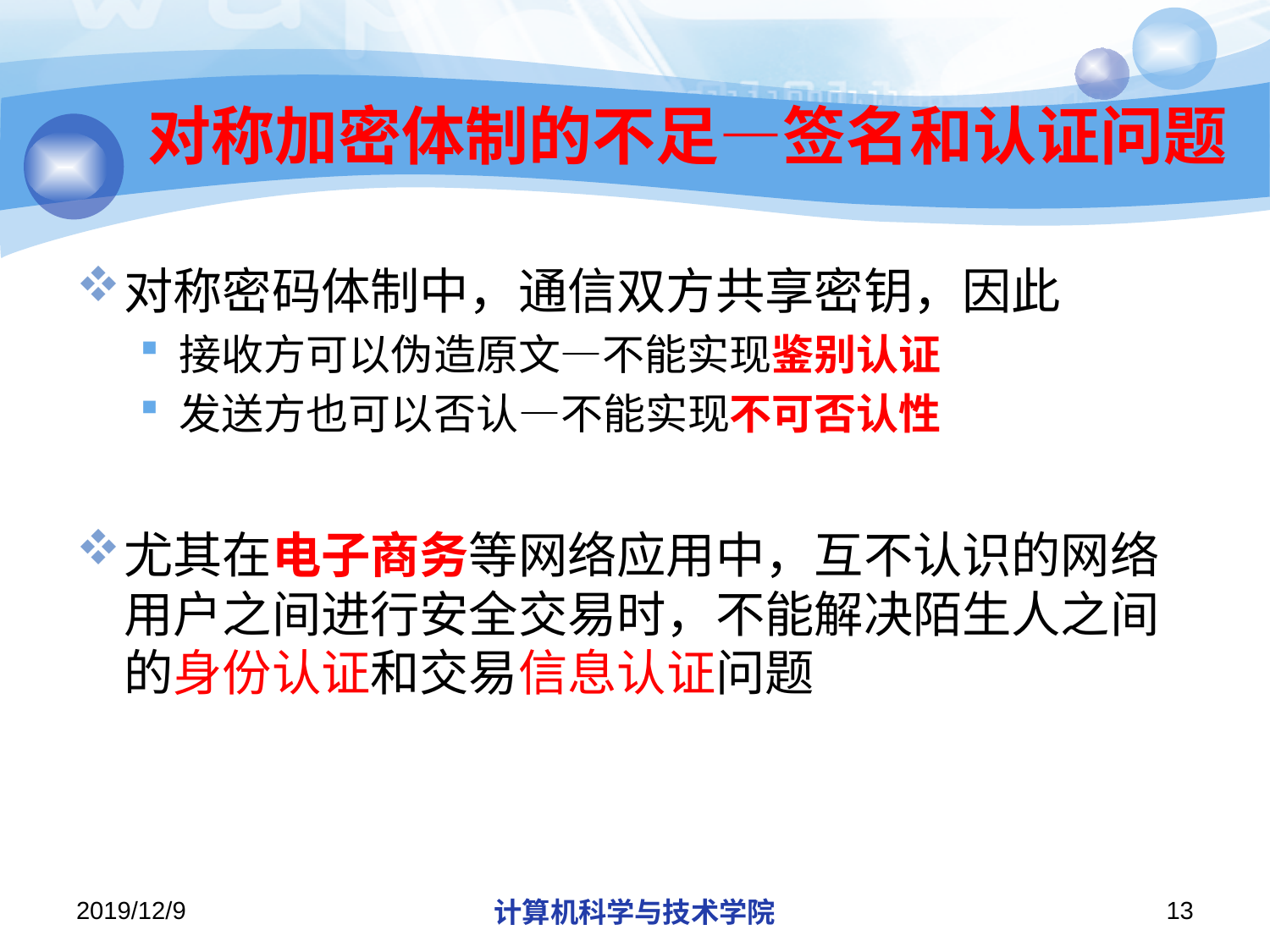

# 对称加密体制的不足—签名和认证问题
对称密码体制中，通信双方共享密钥，因此
接收方可以伪造原文—不能实现鉴别认证
发送方也可以否认—不能实现不可否认性

尤其在电子商务等网络应用中，互不认识的网络用户之间进行安全交易时，不能解决陌生人之间的身份认证和交易信息认证问题
2019/12/9
计算机科学与技术学院
13